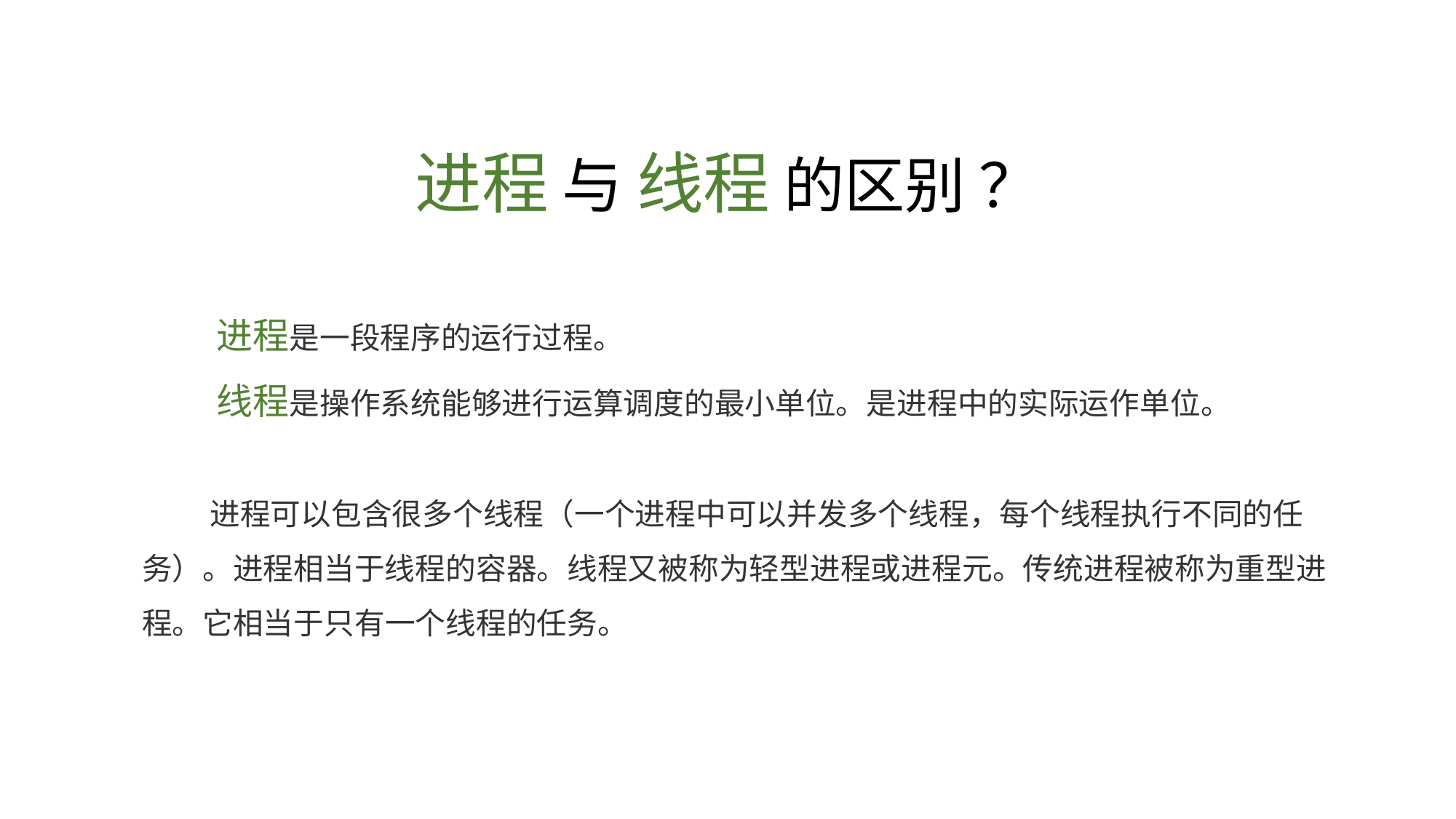

进程 与 线程 的区别 ？
          进程是一段程序的运行过程。
          线程是操作系统能够进行运算调度的最小单位。是进程中的实际运作单位。

         进程可以包含很多个线程（一个进程中可以并发多个线程，每个线程执行不同的任务）。进程相当于线程的容器。线程又被称为轻型进程或进程元。传统进程被称为重型进程。它相当于只有一个线程的任务。